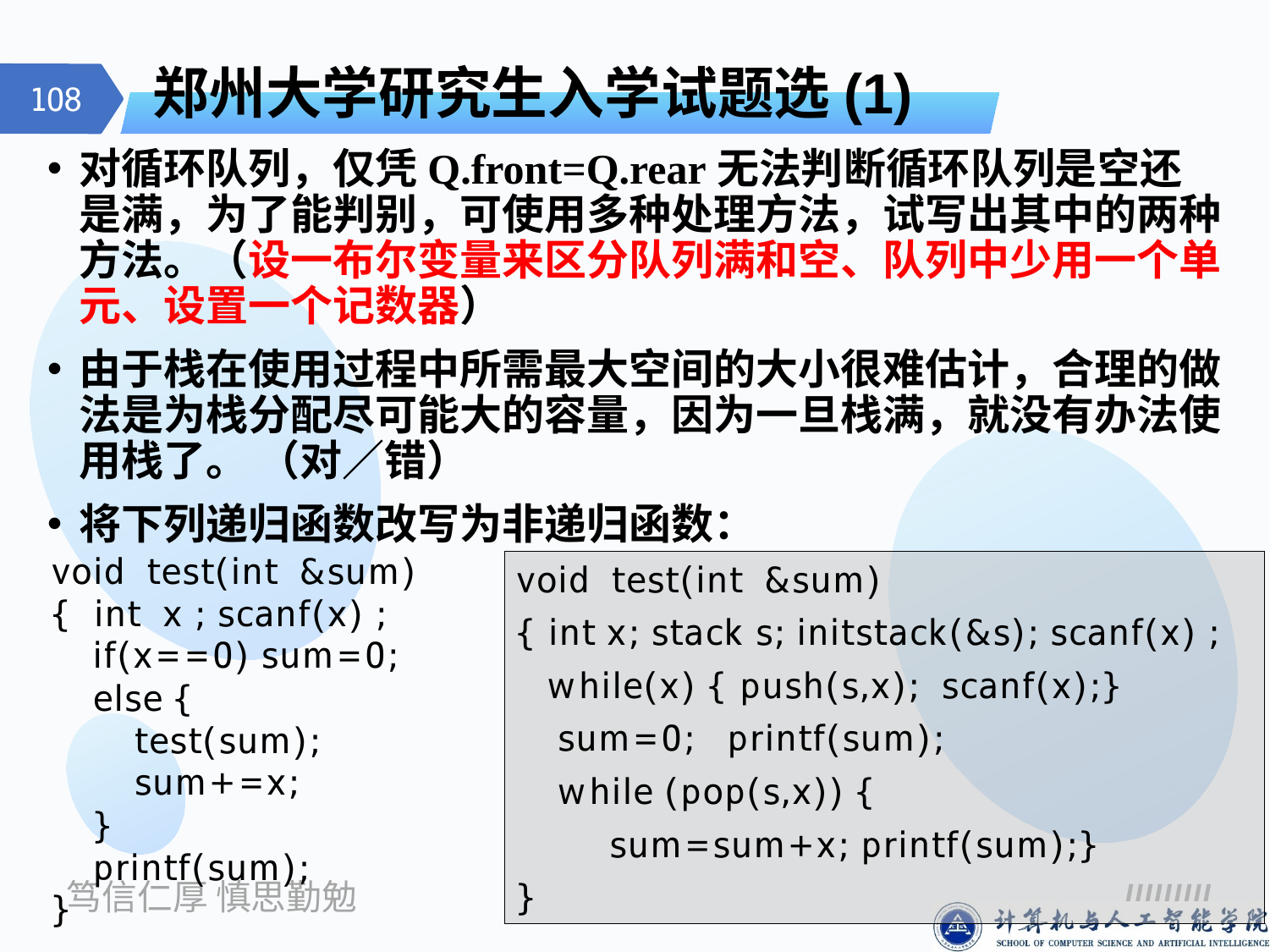

# 郑州大学研究生入学试题选(1)
对循环队列，仅凭Q.front=Q.rear无法判断循环队列是空还是满，为了能判别，可使用多种处理方法，试写出其中的两种方法。（设一布尔变量来区分队列满和空、队列中少用一个单元、设置一个记数器）
由于栈在使用过程中所需最大空间的大小很难估计，合理的做法是为栈分配尽可能大的容量，因为一旦栈满，就没有办法使用栈了。 （对／错）
将下列递归函数改写为非递归函数：
void  test(int  &sum)
{  int  x ; scanf(x) ;
    if(x==0) sum=0;
    else {
        test(sum);
        sum+=x;
    }
    printf(sum);
}
void  test(int  &sum)
{ int x; stack s; initstack(&s); scanf(x) ;
   while(x) { push(s,x);  scanf(x);}
    sum=0;   printf(sum);
    while (pop(s,x)) {
         sum=sum+x; printf(sum);}
}